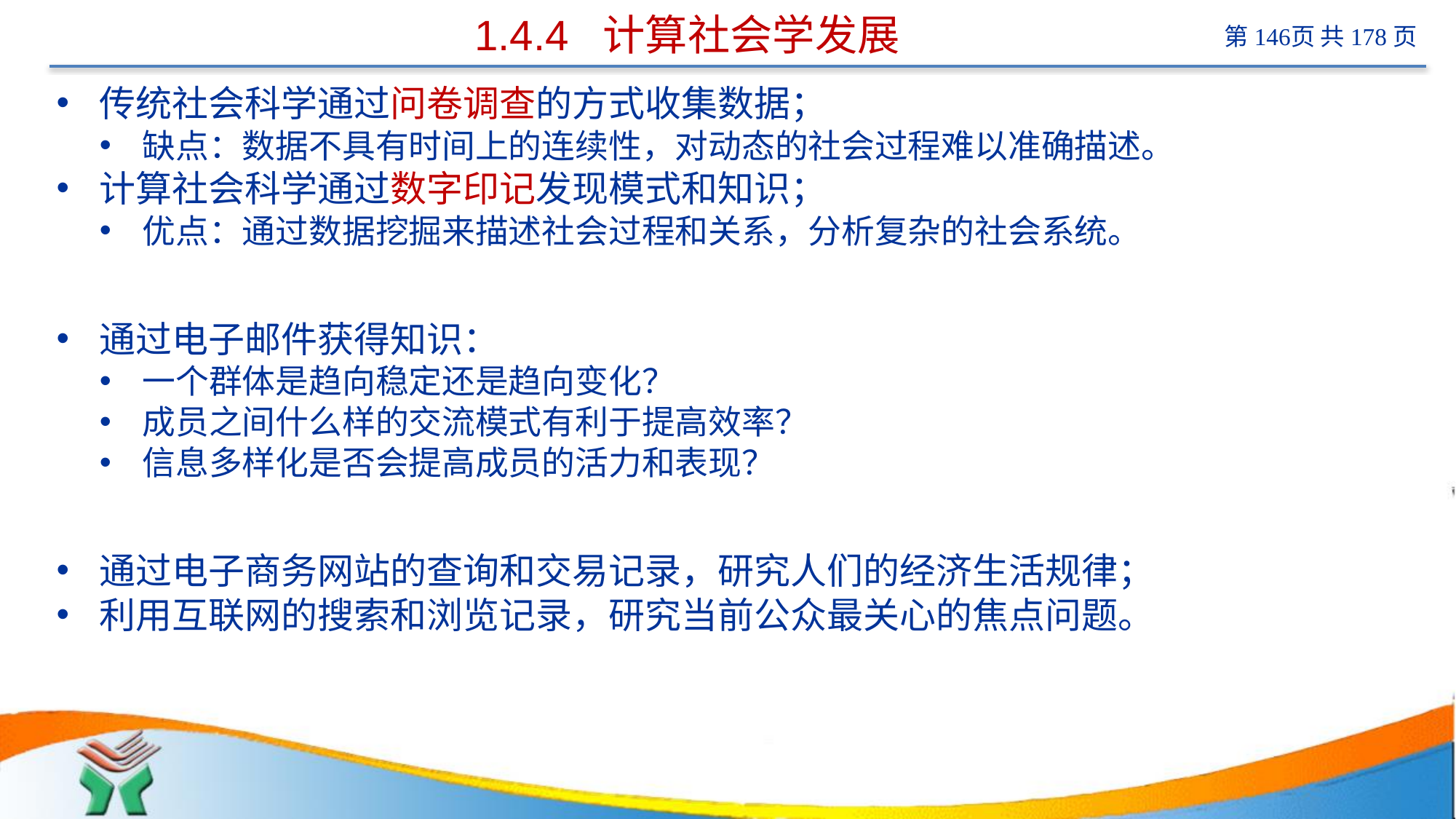

# 1.4.4  计算社会学发展
传统社会科学通过问卷调查的方式收集数据；
缺点：数据不具有时间上的连续性，对动态的社会过程难以准确描述。
计算社会科学通过数字印记发现模式和知识；
优点：通过数据挖掘来描述社会过程和关系，分析复杂的社会系统。

通过电子邮件获得知识：
一个群体是趋向稳定还是趋向变化？
成员之间什么样的交流模式有利于提高效率？
信息多样化是否会提高成员的活力和表现？

通过电子商务网站的查询和交易记录，研究人们的经济生活规律；
利用互联网的搜索和浏览记录，研究当前公众最关心的焦点问题。